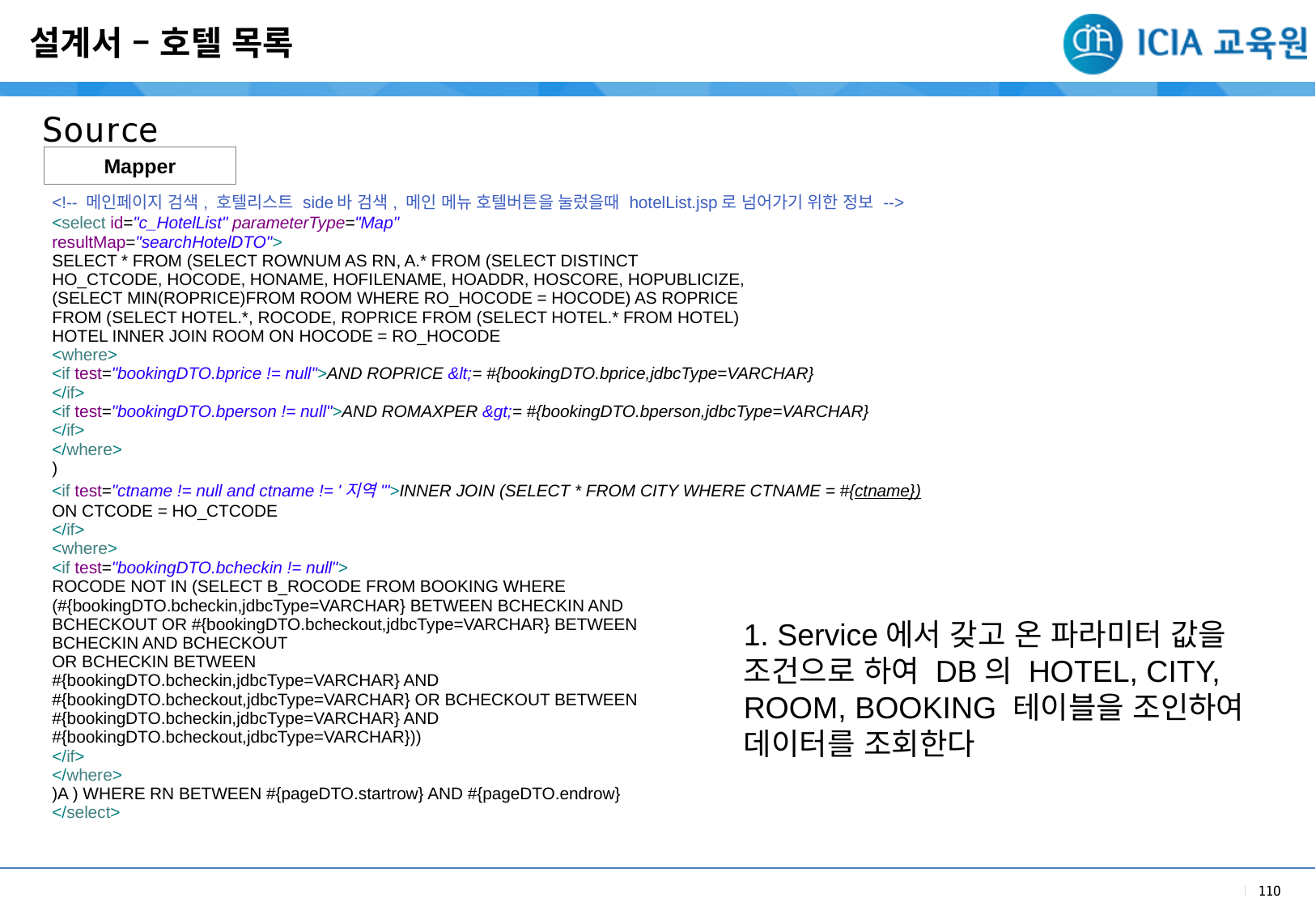

설계서 – 호텔 목록
Source
Mapper
| <!-- 메인페이지 검색, 호텔리스트 side바 검색, 메인 메뉴 호텔버튼을 눌렀을때 hotelList.jsp로 넘어가기 위한 정보 --> <select id="c\_HotelList" parameterType="Map" resultMap="searchHotelDTO"> SELECT \* FROM (SELECT ROWNUM AS RN, A.\* FROM (SELECT DISTINCT HO\_CTCODE, HOCODE, HONAME, HOFILENAME, HOADDR, HOSCORE, HOPUBLICIZE, (SELECT MIN(ROPRICE)FROM ROOM WHERE RO\_HOCODE = HOCODE) AS ROPRICE FROM (SELECT HOTEL.\*, ROCODE, ROPRICE FROM (SELECT HOTEL.\* FROM HOTEL) HOTEL INNER JOIN ROOM ON HOCODE = RO\_HOCODE <where> <if test="bookingDTO.bprice != null">AND ROPRICE &lt;= #{bookingDTO.bprice,jdbcType=VARCHAR} </if> <if test="bookingDTO.bperson != null">AND ROMAXPER &gt;= #{bookingDTO.bperson,jdbcType=VARCHAR} </if> </where> ) <if test="ctname != null and ctname != '지역'">INNER JOIN (SELECT \* FROM CITY WHERE CTNAME = #{ctname}) ON CTCODE = HO\_CTCODE </if> <where> <if test="bookingDTO.bcheckin != null"> ROCODE NOT IN (SELECT B\_ROCODE FROM BOOKING WHERE (#{bookingDTO.bcheckin,jdbcType=VARCHAR} BETWEEN BCHECKIN AND BCHECKOUT OR #{bookingDTO.bcheckout,jdbcType=VARCHAR} BETWEEN BCHECKIN AND BCHECKOUT OR BCHECKIN BETWEEN #{bookingDTO.bcheckin,jdbcType=VARCHAR} AND #{bookingDTO.bcheckout,jdbcType=VARCHAR} OR BCHECKOUT BETWEEN #{bookingDTO.bcheckin,jdbcType=VARCHAR} AND #{bookingDTO.bcheckout,jdbcType=VARCHAR})) </if> </where> )A ) WHERE RN BETWEEN #{pageDTO.startrow} AND #{pageDTO.endrow} </select> |
| --- |
|  |
1. Service에서 갖고 온 파라미터 값을 조건으로 하여 DB의 HOTEL, CITY, ROOM, BOOKING 테이블을 조인하여 데이터를 조회한다